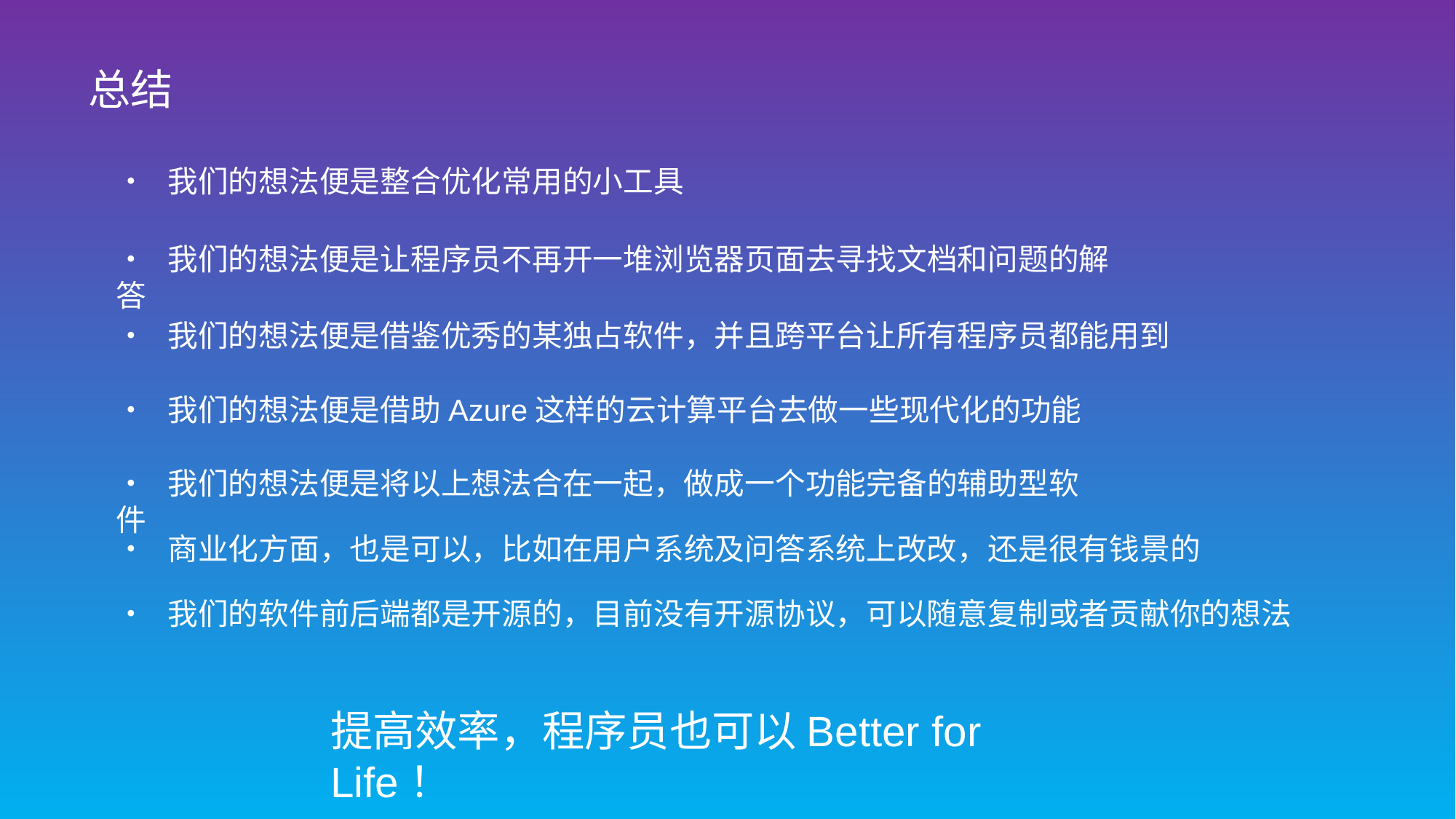

总结
•  我们的想法便是整合优化常用的小工具
•  我们的想法便是让程序员不再开一堆浏览器页面去寻找文档和问题的解答
•  我们的想法便是借鉴优秀的某独占软件，并且跨平台让所有程序员都能用到
•  我们的想法便是借助Azure这样的云计算平台去做一些现代化的功能
•  我们的想法便是将以上想法合在一起，做成一个功能完备的辅助型软件
•  商业化方面，也是可以，比如在用户系统及问答系统上改改，还是很有钱景的
•  我们的软件前后端都是开源的，目前没有开源协议，可以随意复制或者贡献你的想法
提高效率，程序员也可以Better for Life！